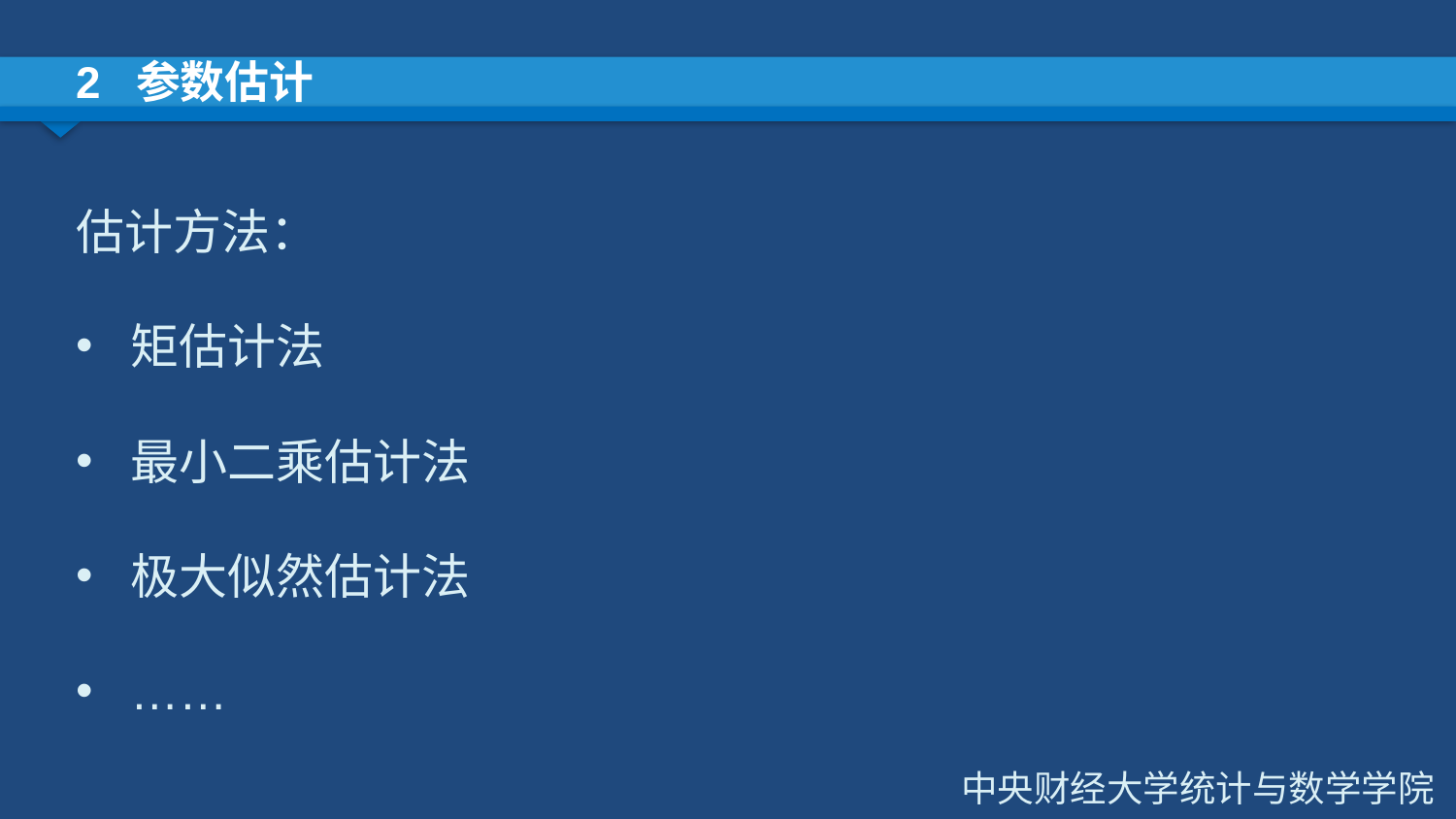

# 2  参数估计
估计方法：
矩估计法
最小二乘估计法
极大似然估计法
……